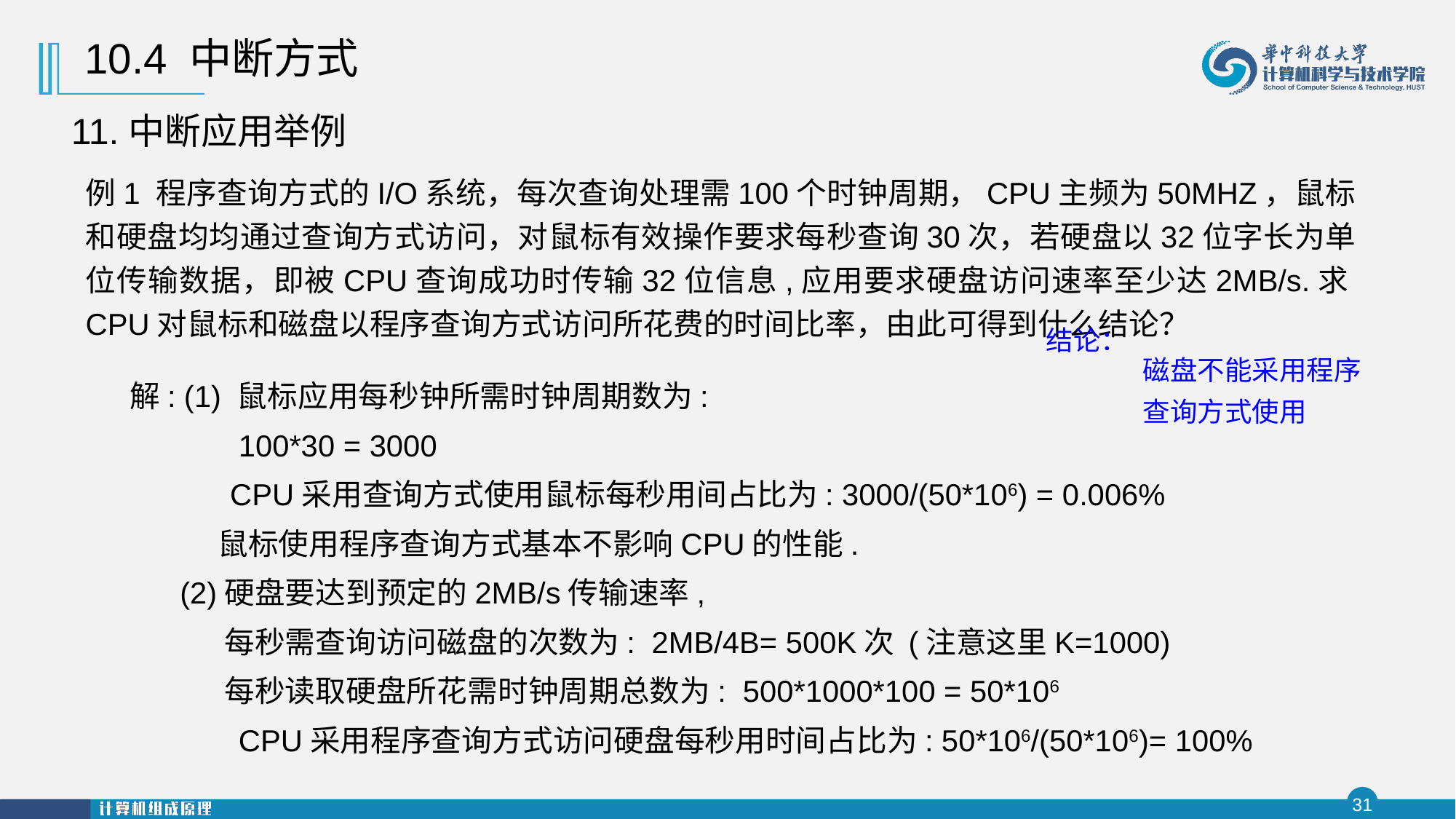

10.4 中断方式
11.中断应用举例
例1 程序查询方式的I/O系统，每次查询处理需100个时钟周期，CPU主频为50MHZ，鼠标和硬盘均均通过查询方式访问，对鼠标有效操作要求每秒查询30次，若硬盘以32位字长为单位传输数据，即被CPU查询成功时传输32位信息,应用要求硬盘访问速率至少达2MB/s.求CPU对鼠标和磁盘以程序查询方式访问所花费的时间比率，由此可得到什么结论？
结论：
磁盘不能采用程序
查询方式使用
解: (1) 鼠标应用每秒钟所需时钟周期数为:
             100*30 = 3000
            CPU采用查询方式使用鼠标每秒用间占比为: 3000/(50*106) = 0.006%
            鼠标使用程序查询方式基本不影响CPU的性能.
      (2)硬盘要达到预定的2MB/s传输速率,
             每秒需查询访问磁盘的次数为:  2MB/4B= 500K次 (注意这里K=1000)
             每秒读取硬盘所花需时钟周期总数为:  500*1000*100 = 50*106
             CPU采用程序查询方式访问硬盘每秒用时间占比为: 50*106/(50*106)= 100%